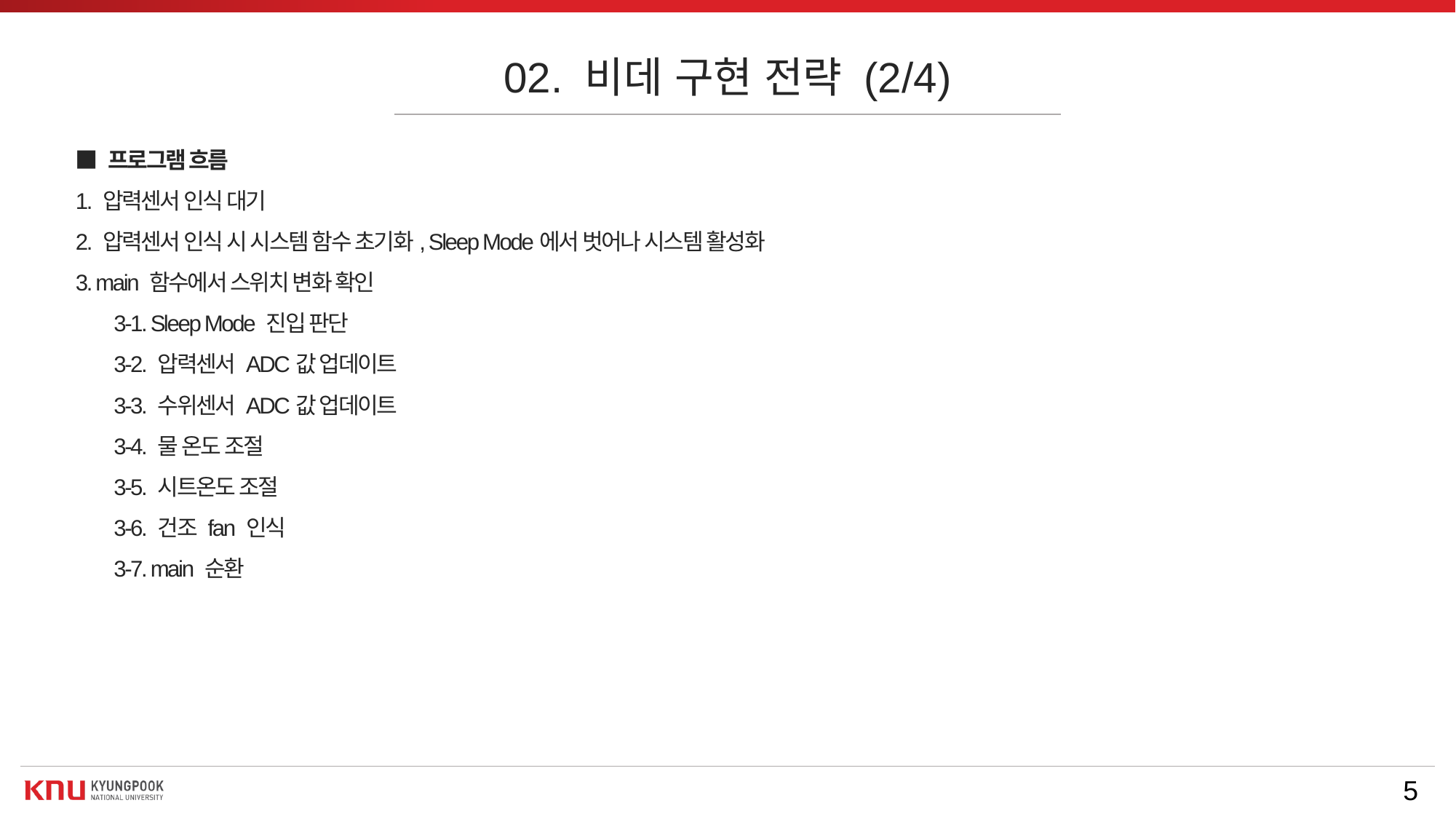

02. 비데 구현 전략 (2/4)

■ 프로그램 흐름
1. 압력센서 인식 대기
2. 압력센서 인식 시 시스템 함수 초기화, Sleep Mode에서 벗어나 시스템 활성화
3. main 함수에서 스위치 변화 확인
        3-1. Sleep Mode 진입 판단
        3-2. 압력센서 ADC값 업데이트
        3-3. 수위센서 ADC값 업데이트
        3-4. 물 온도 조절
        3-5. 시트온도 조절
        3-6. 건조 fan 인식
        3-7. main 순환

5